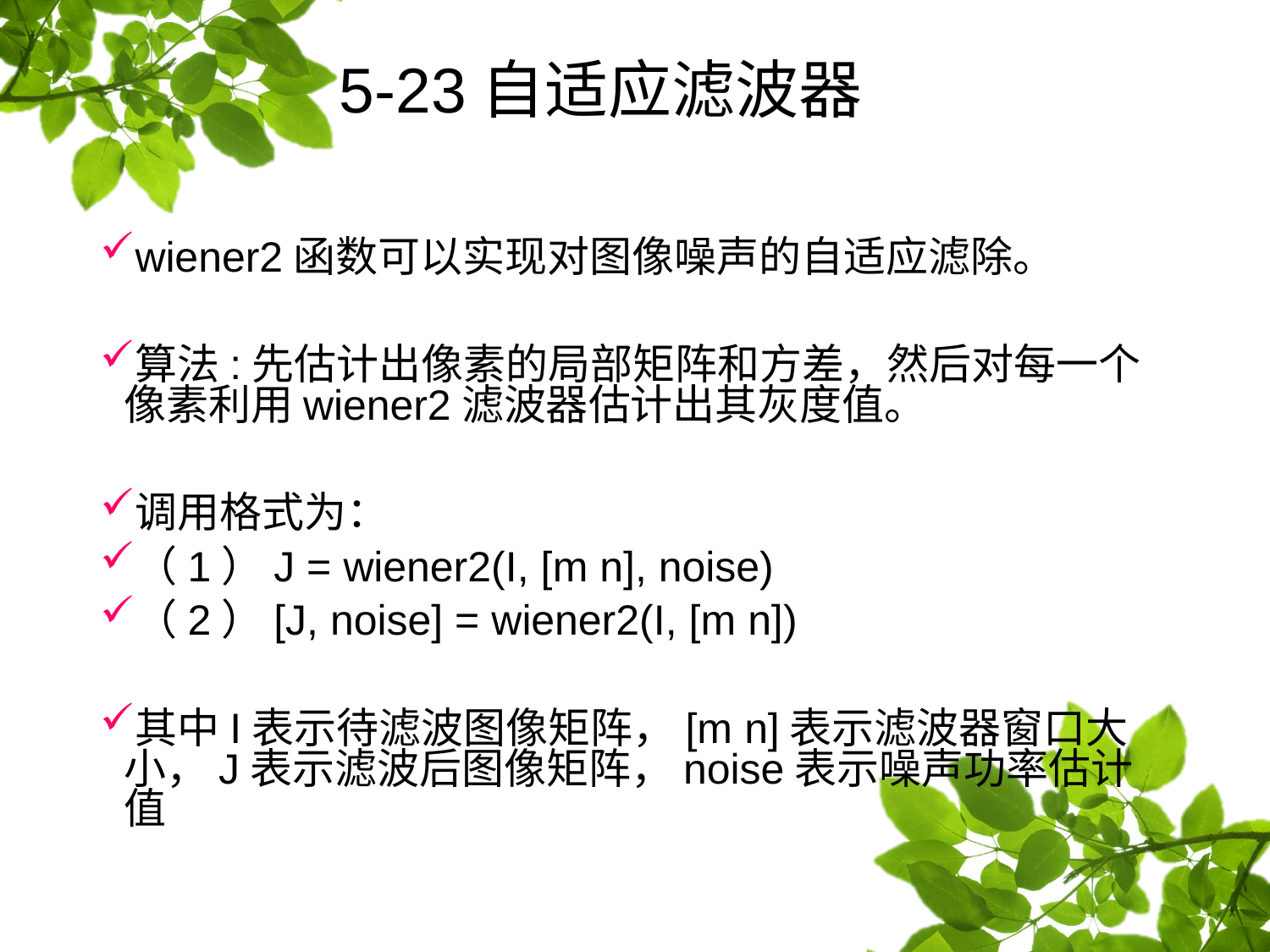

# 5-23自适应滤波器
wiener2函数可以实现对图像噪声的自适应滤除。

算法:先估计出像素的局部矩阵和方差，然后对每一个像素利用wiener2滤波器估计出其灰度值。

调用格式为：
（1）J = wiener2(I, [m n], noise)
（2）[J, noise] = wiener2(I, [m n])

其中I表示待滤波图像矩阵，[m n]表示滤波器窗口大小，J表示滤波后图像矩阵，noise表示噪声功率估计值